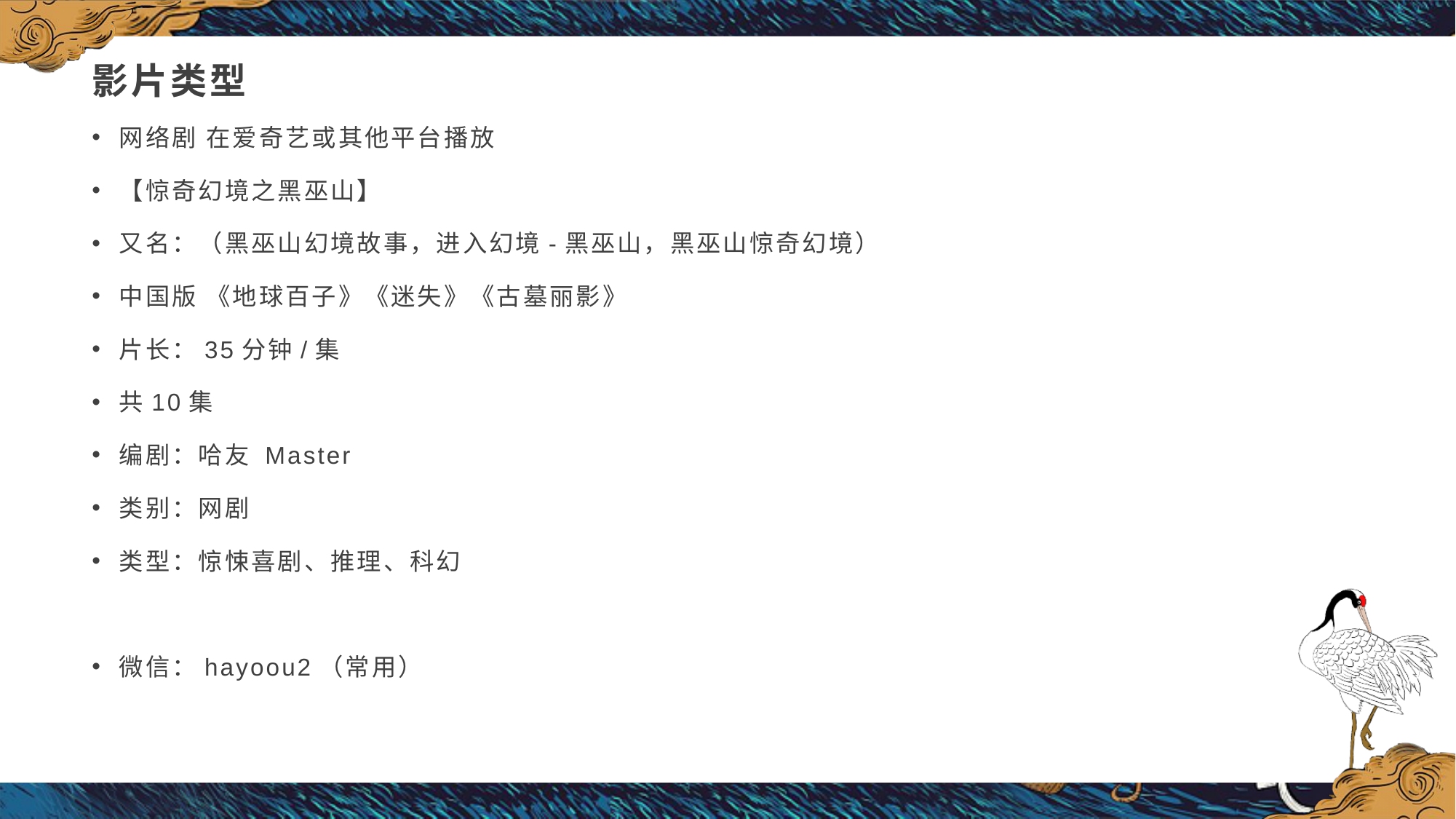

# 影片类型
网络剧 在爱奇艺或其他平台播放
【惊奇幻境之黑巫山】
又名：（黑巫山幻境故事，进入幻境-黑巫山，黑巫山惊奇幻境）
中国版 《地球百子》《迷失》《古墓丽影》
片长：35分钟/集
共10集
编剧：哈友 Master
类别：网剧
类型：惊悚喜剧、推理、科幻

微信：hayoou2（常用）